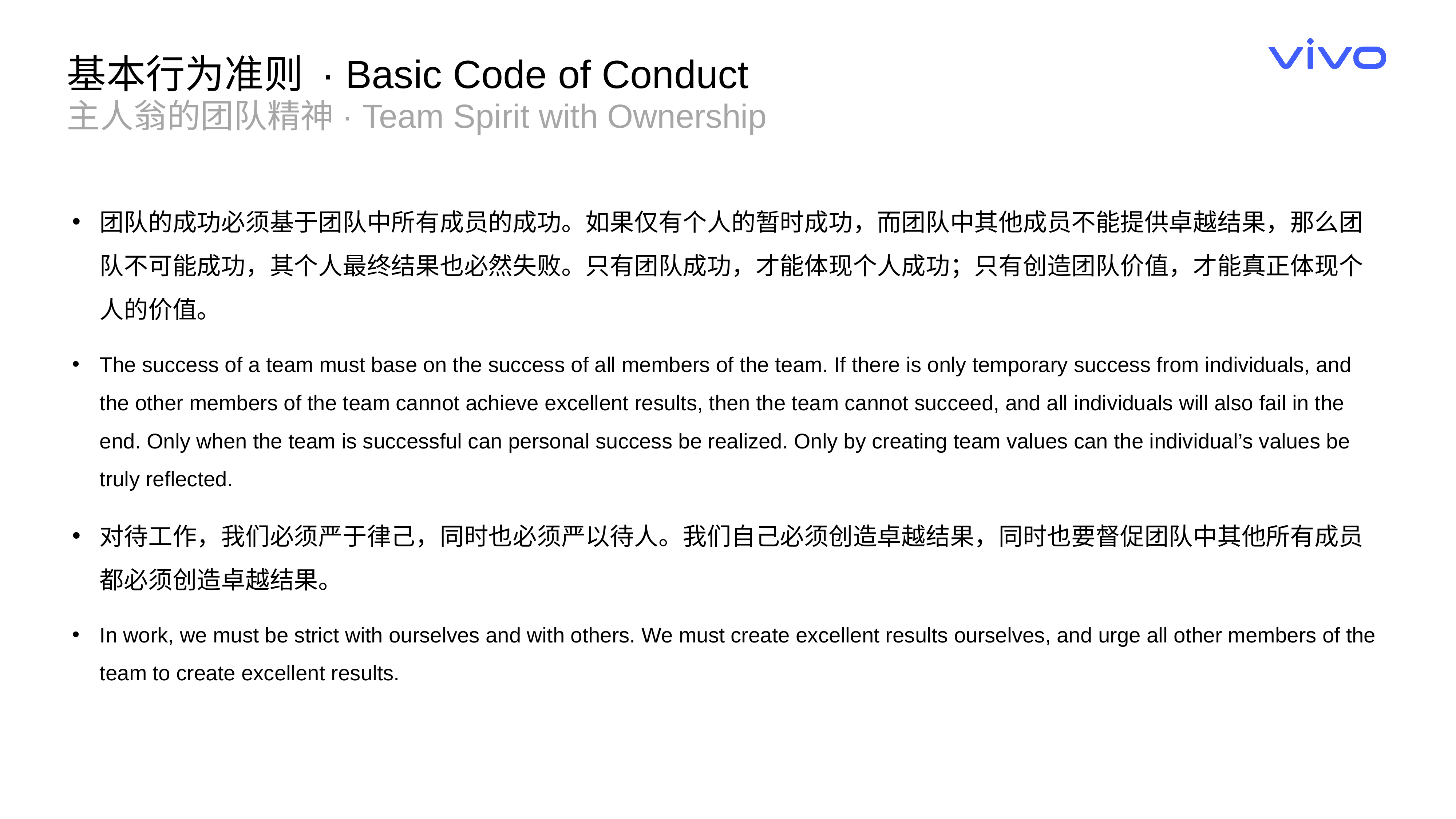

基本行为准则 · Basic Code of Conduct
主人翁的团队精神· Team Spirit with Ownership
团队的成功必须基于团队中所有成员的成功。如果仅有个人的暂时成功，而团队中其他成员不能提供卓越结果，那么团队不可能成功，其个人最终结果也必然失败。只有团队成功，才能体现个人成功；只有创造团队价值，才能真正体现个人的价值。
The success of a team must base on the success of all members of the team. If there is only temporary success from individuals, and the other members of the team cannot achieve excellent results, then the team cannot succeed, and all individuals will also fail in the end. Only when the team is successful can personal success be realized. Only by creating team values can the individual’s values be truly reflected.
对待工作，我们必须严于律己，同时也必须严以待人。我们自己必须创造卓越结果，同时也要督促团队中其他所有成员都必须创造卓越结果。
In work, we must be strict with ourselves and with others. We must create excellent results ourselves, and urge all other members of the team to create excellent results.